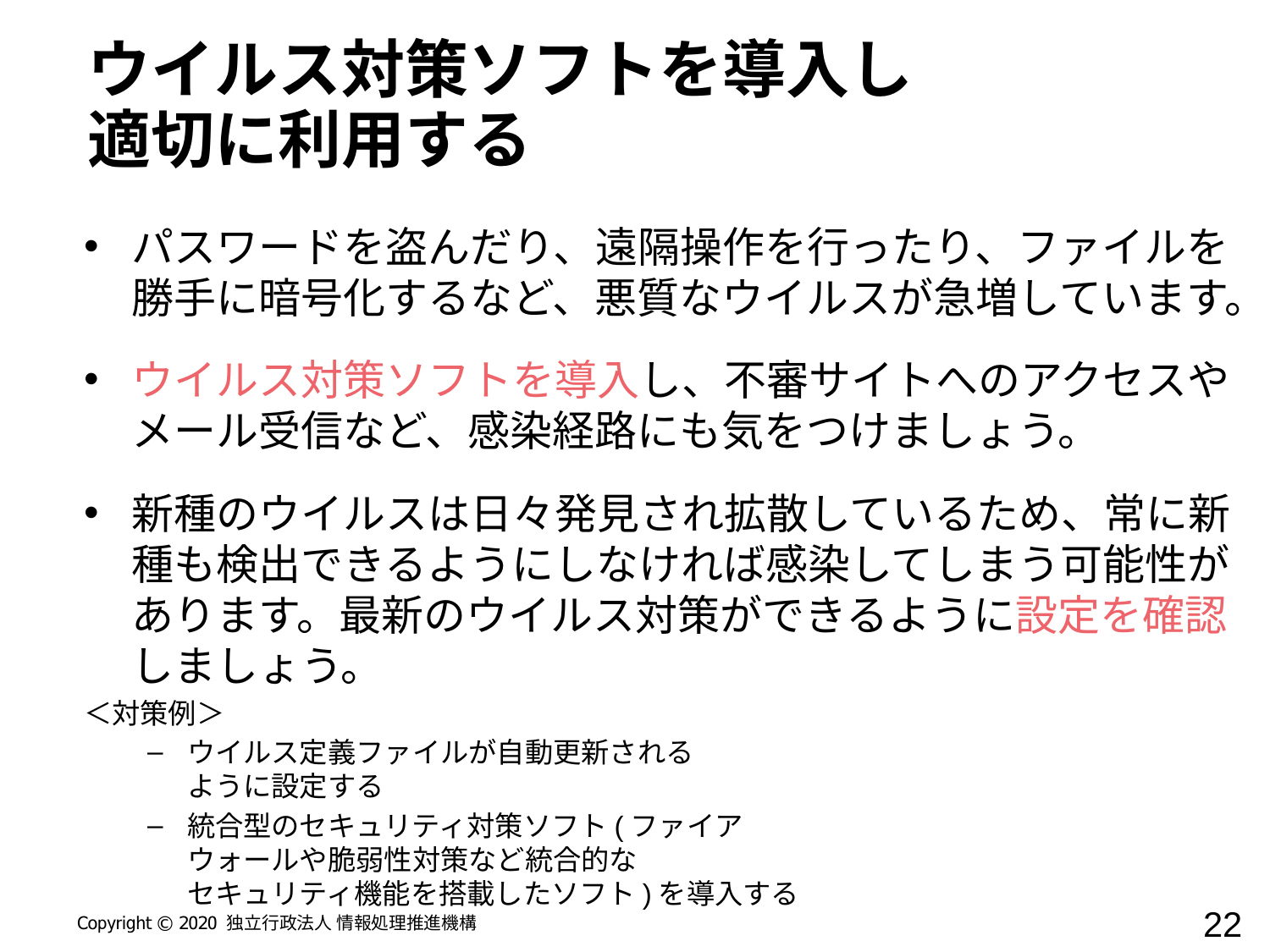

# ウイルス対策ソフトを導入し 適切に利用する
パスワードを盗んだり、遠隔操作を行ったり、ファイルを勝手に暗号化するなど、悪質なウイルスが急増しています。
ウイルス対策ソフトを導入し、不審サイトへのアクセスやメール受信など、感染経路にも気をつけましょう。
新種のウイルスは日々発見され拡散しているため、常に新種も検出できるようにしなければ感染してしまう可能性があります。最新のウイルス対策ができるように設定を確認しましょう。
＜対策例＞
ウイルス定義ファイルが自動更新される
ように設定する
統合型のセキュリティ対策ソフト(ファイア
ウォールや脆弱性対策など統合的な
セキュリティ機能を搭載したソフト)を導入する